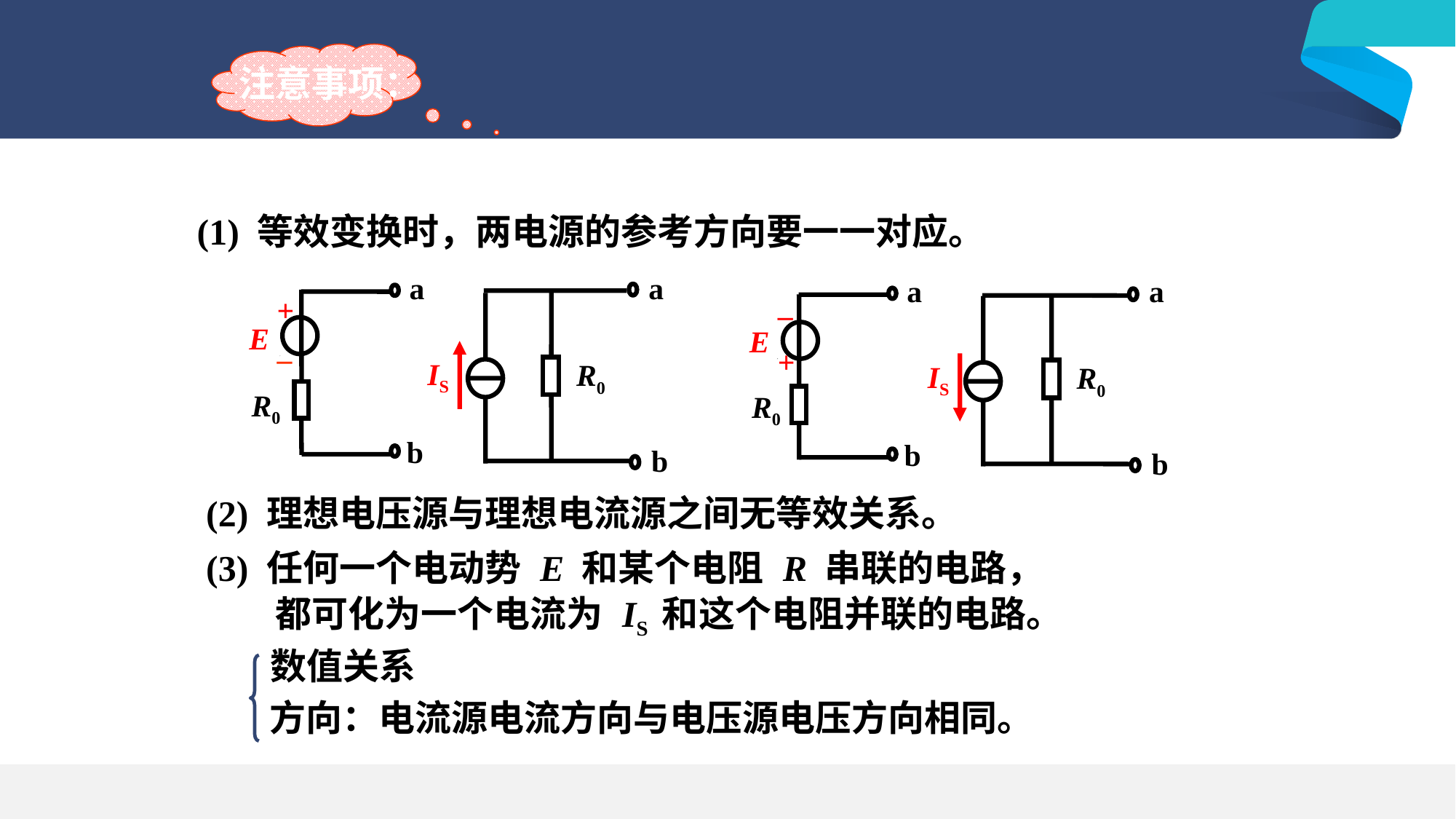

注意事项：
(1) 等效变换时，两电源的参考方向要一一对应。
a
a

+
–

E

IS
R0

R0

b
b

a
a

–
+

E

IS
R0

R0

b
b

(2) 理想电压源与理想电流源之间无等效关系。
(3) 任何一个电动势 E 和某个电阻 R 串联的电路，
      都可化为一个电流为 IS 和这个电阻并联的电路。
数值关系

方向：电流源电流方向与电压源电压方向相同。